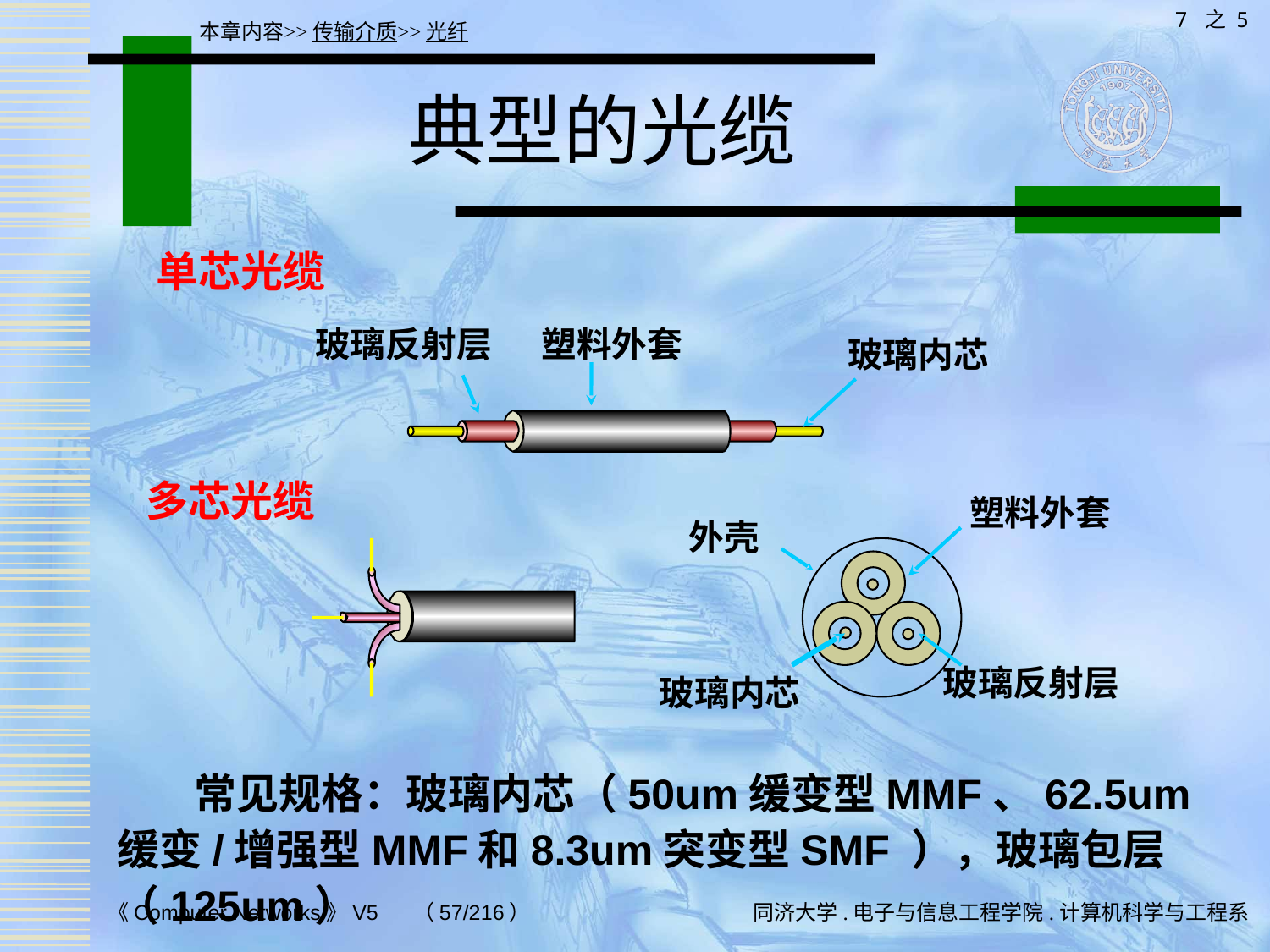

7 之 5
本章内容>>传输介质>>光纤
# 典型的光缆
单芯光缆
玻璃反射层
塑料外套
玻璃内芯

多芯光缆
塑料外套
外壳

玻璃反射层
玻璃内芯
       常见规格：玻璃内芯（50um缓变型MMF、62.5um缓变/增强型MMF和8.3um突变型SMF ），玻璃包层（125um）